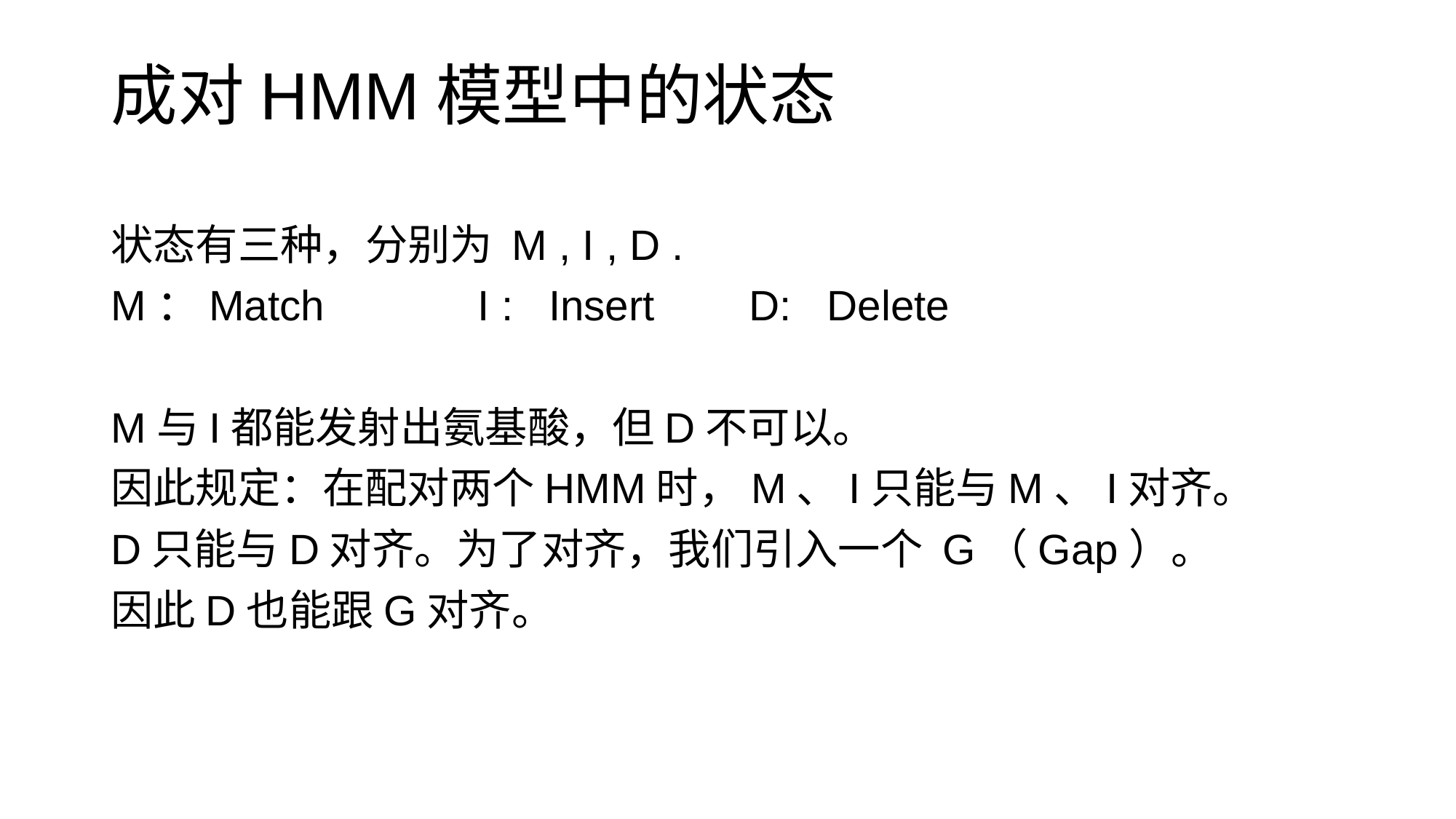

# 成对HMM模型中的状态
状态有三种，分别为 M , I , D .
M：Match             I :   Insert        D:   Delete

M与I都能发射出氨基酸，但D不可以。
因此规定：在配对两个HMM时，M、I只能与M、I对齐。
D只能与D对齐。为了对齐，我们引入一个 G（Gap）。
因此D也能跟G对齐。